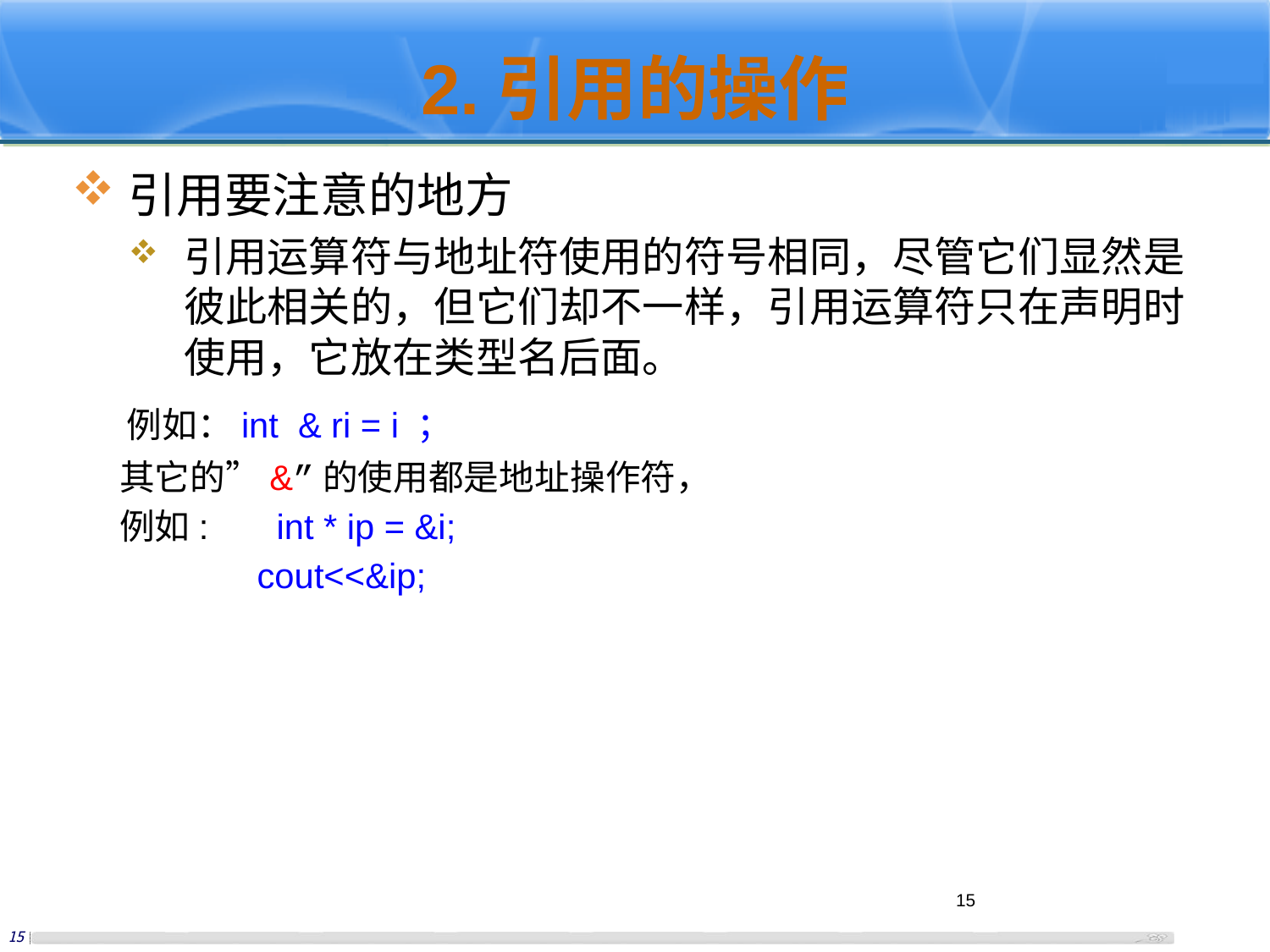

# 2.引用的操作
引用要注意的地方
引用运算符与地址符使用的符号相同，尽管它们显然是彼此相关的，但它们却不一样，引用运算符只在声明时使用，它放在类型名后面。
    例如：int  & ri = i ；
     其它的”&”的使用都是地址操作符，
     例如:       int * ip = &i;
                   cout<<&ip;

15